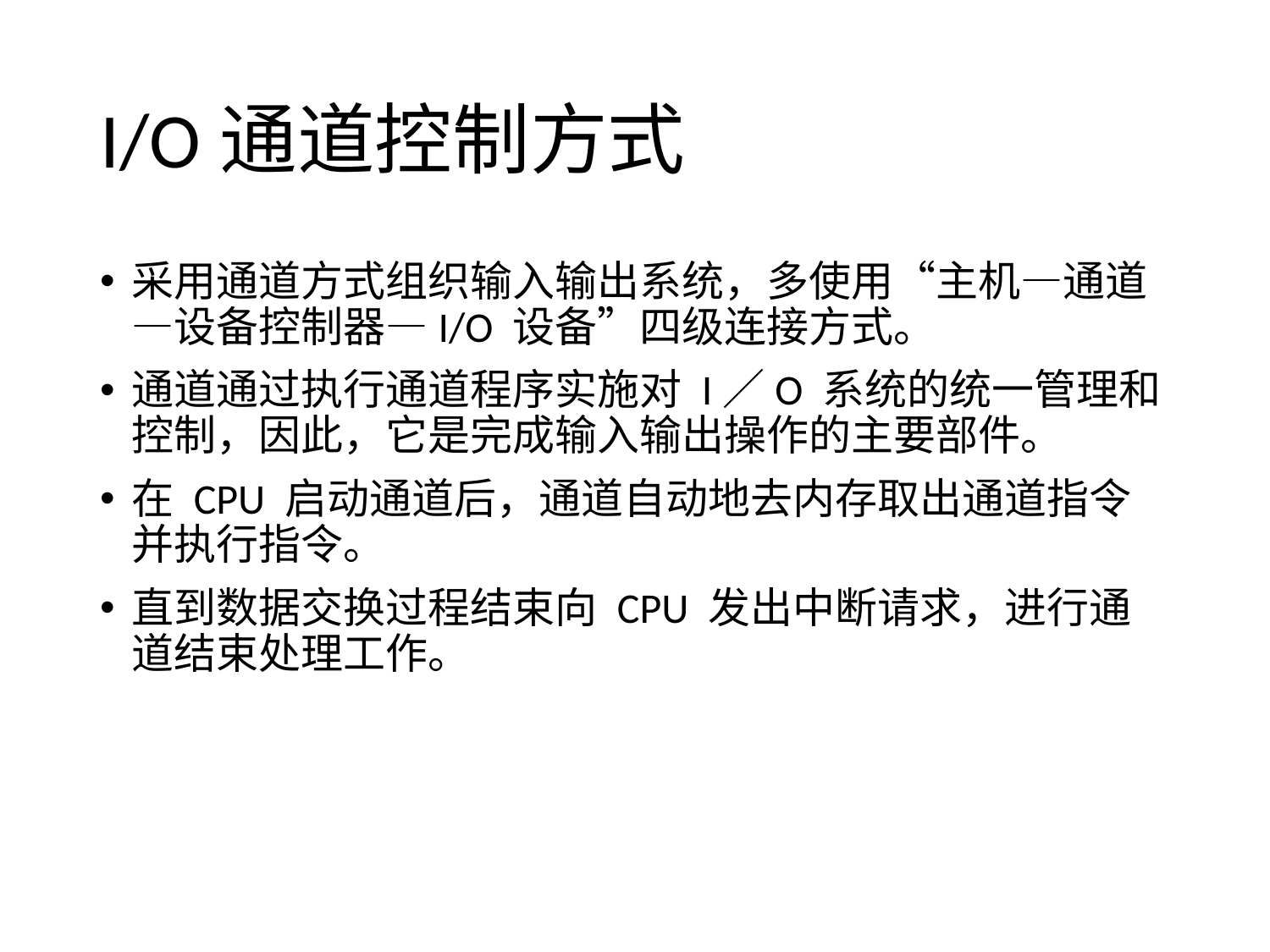

# I/O通道控制方式
采用通道方式组织输入输出系统，多使用“主机—通道—设备控制器—I/O 设备”四级连接方式。
通道通过执行通道程序实施对 I／O 系统的统一管理和控制，因此，它是完成输入输出操作的主要部件。
在 CPU 启动通道后，通道自动地去内存取出通道指令并执行指令。
直到数据交换过程结束向 CPU 发出中断请求，进行通道结束处理工作。